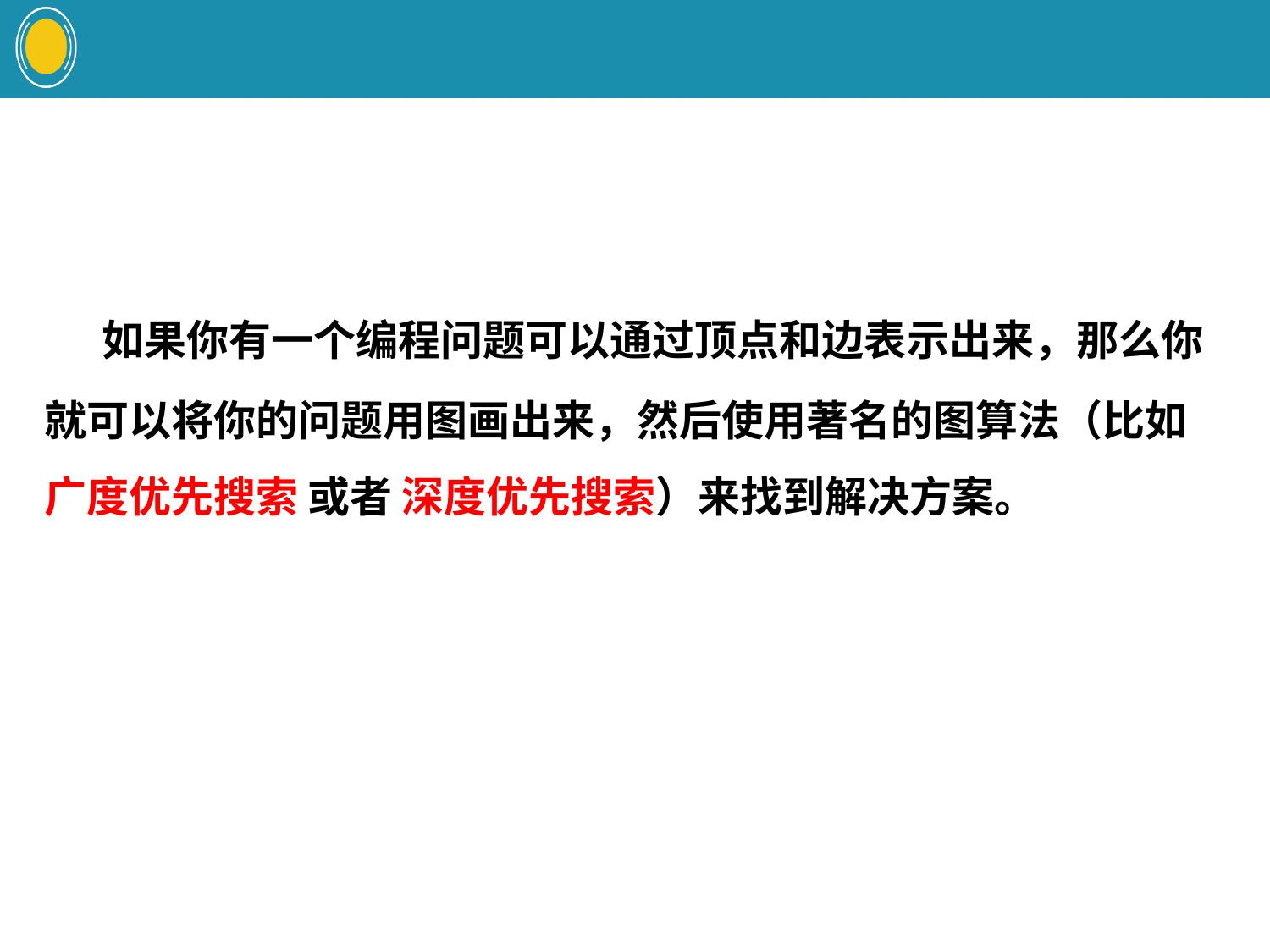

#
    如果你有一个编程问题可以通过顶点和边表示出来，那么你就可以将你的问题用图画出来，然后使用著名的图算法（比如广度优先搜索 或者 深度优先搜索）来找到解决方案。